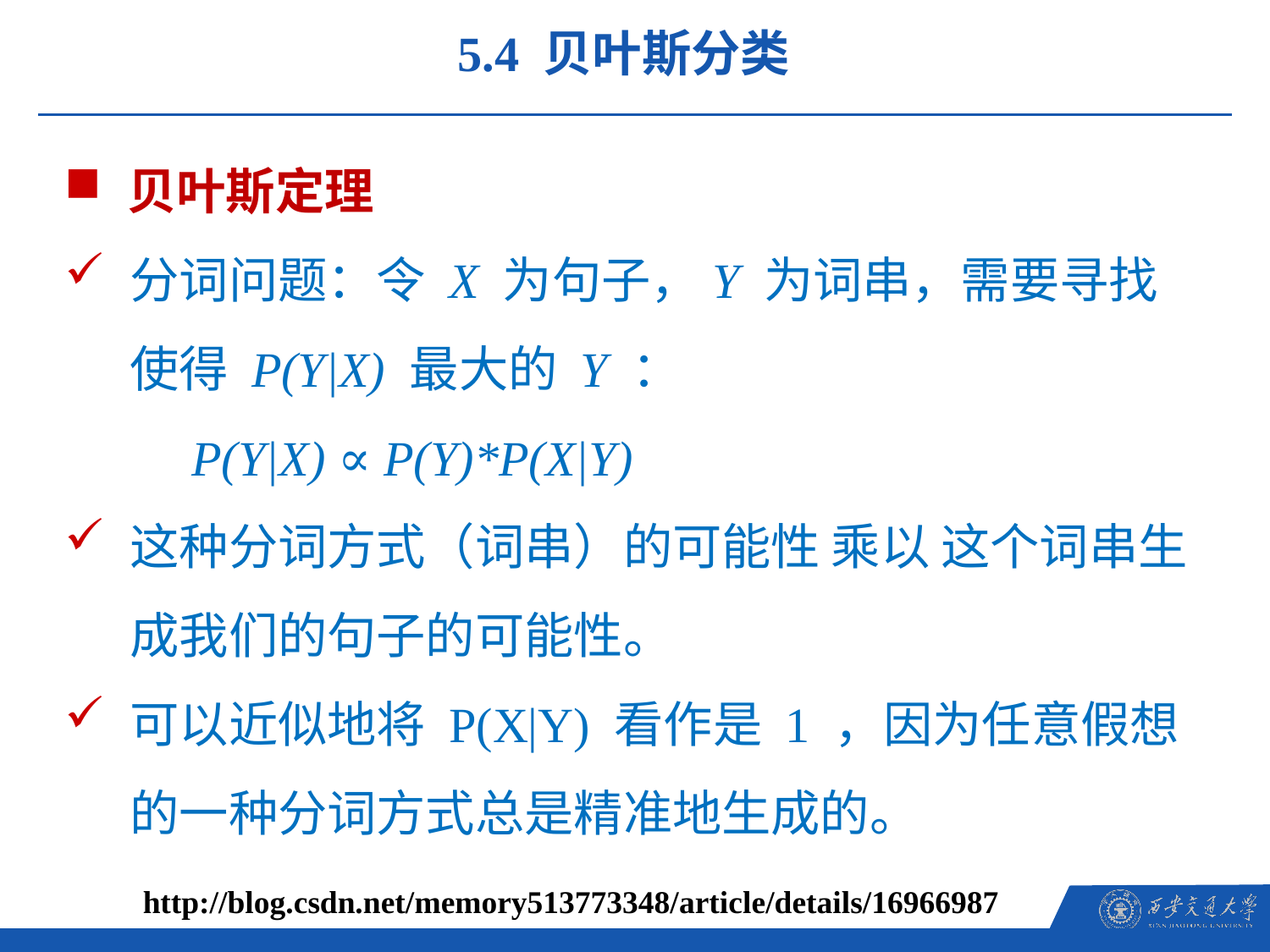

5.4 贝叶斯分类
贝叶斯定理
分词问题：令 X 为句子，Y 为词串，需要寻找使得 P(Y|X) 最大的 Y ：
	P(Y|X) ∝ P(Y)*P(X|Y)
这种分词方式（词串）的可能性 乘以 这个词串生成我们的句子的可能性。
可以近似地将 P(X|Y) 看作是 1 ，因为任意假想的一种分词方式总是精准地生成的。
http://blog.csdn.net/memory513773348/article/details/16966987